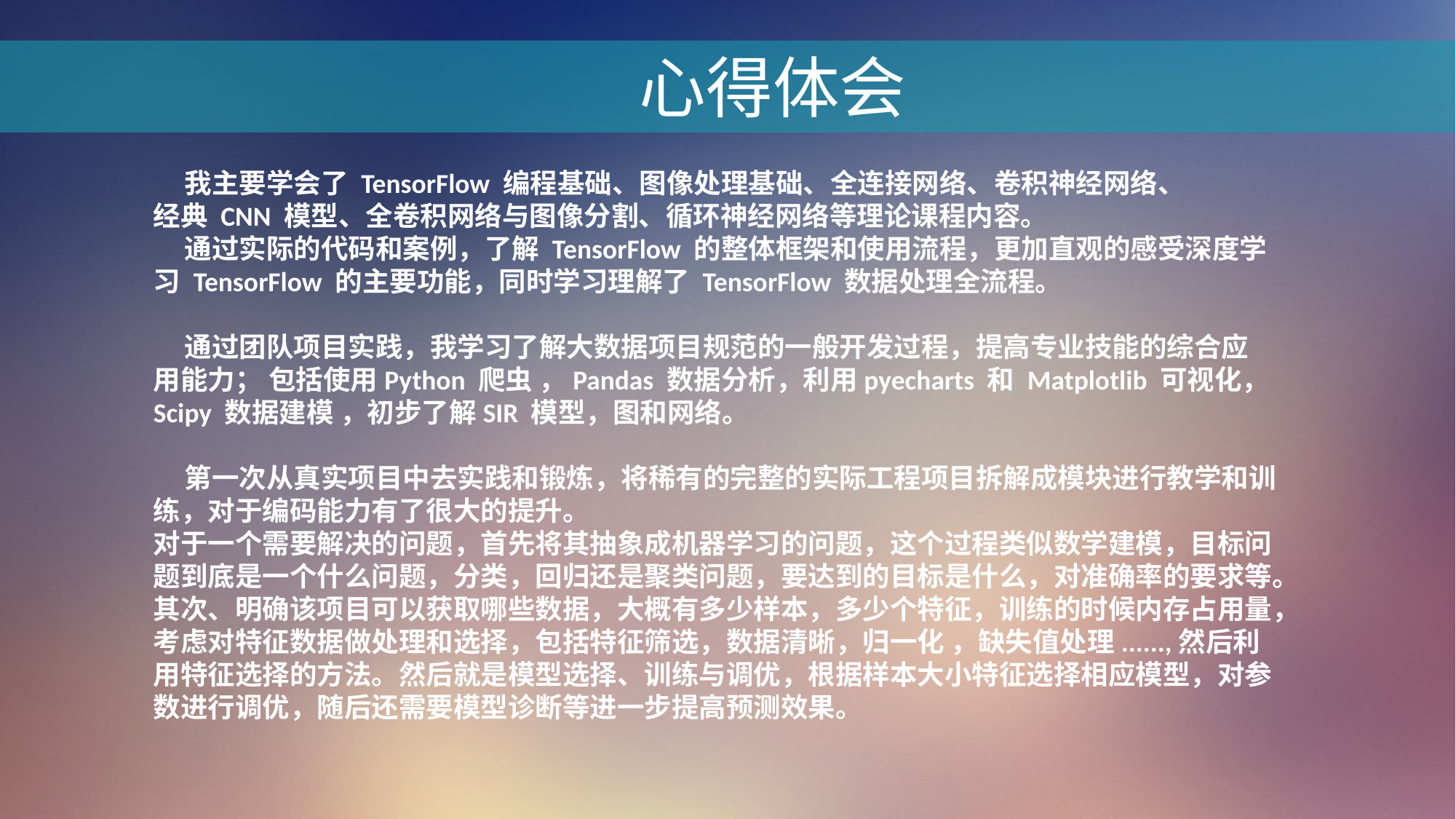

心得体会

    我主要学会了 TensorFlow 编程基础、图像处理基础、全连接网络、卷积神经网络、
经典 CNN 模型、全卷积网络与图像分割、循环神经网络等理论课程内容。
    通过实际的代码和案例，了解 TensorFlow 的整体框架和使用流程，更加直观的感受深度学习 TensorFlow 的主要功能，同时学习理解了 TensorFlow 数据处理全流程。

    通过团队项目实践，我学习了解大数据项目规范的一般开发过程，提高专业技能的综合应
用能力； 包括使用Python 爬虫 ，Pandas 数据分析，利用pyecharts 和 Matplotlib 可视化，Scipy 数据建模 ，初步了解SIR 模型，图和网络。

    第一次从真实项目中去实践和锻炼，将稀有的完整的实际工程项目拆解成模块进行教学和训练，对于编码能力有了很大的提升。
对于一个需要解决的问题，首先将其抽象成机器学习的问题，这个过程类似数学建模，目标问题到底是一个什么问题，分类，回归还是聚类问题，要达到的目标是什么，对准确率的要求等。其次、明确该项目可以获取哪些数据，大概有多少样本，多少个特征，训练的时候内存占用量，考虑对特征数据做处理和选择，包括特征筛选，数据清晰，归一化 ，缺失值处理......,然后利用特征选择的方法。然后就是模型选择、训练与调优，根据样本大小特征选择相应模型，对参数进行调优，随后还需要模型诊断等进一步提高预测效果。